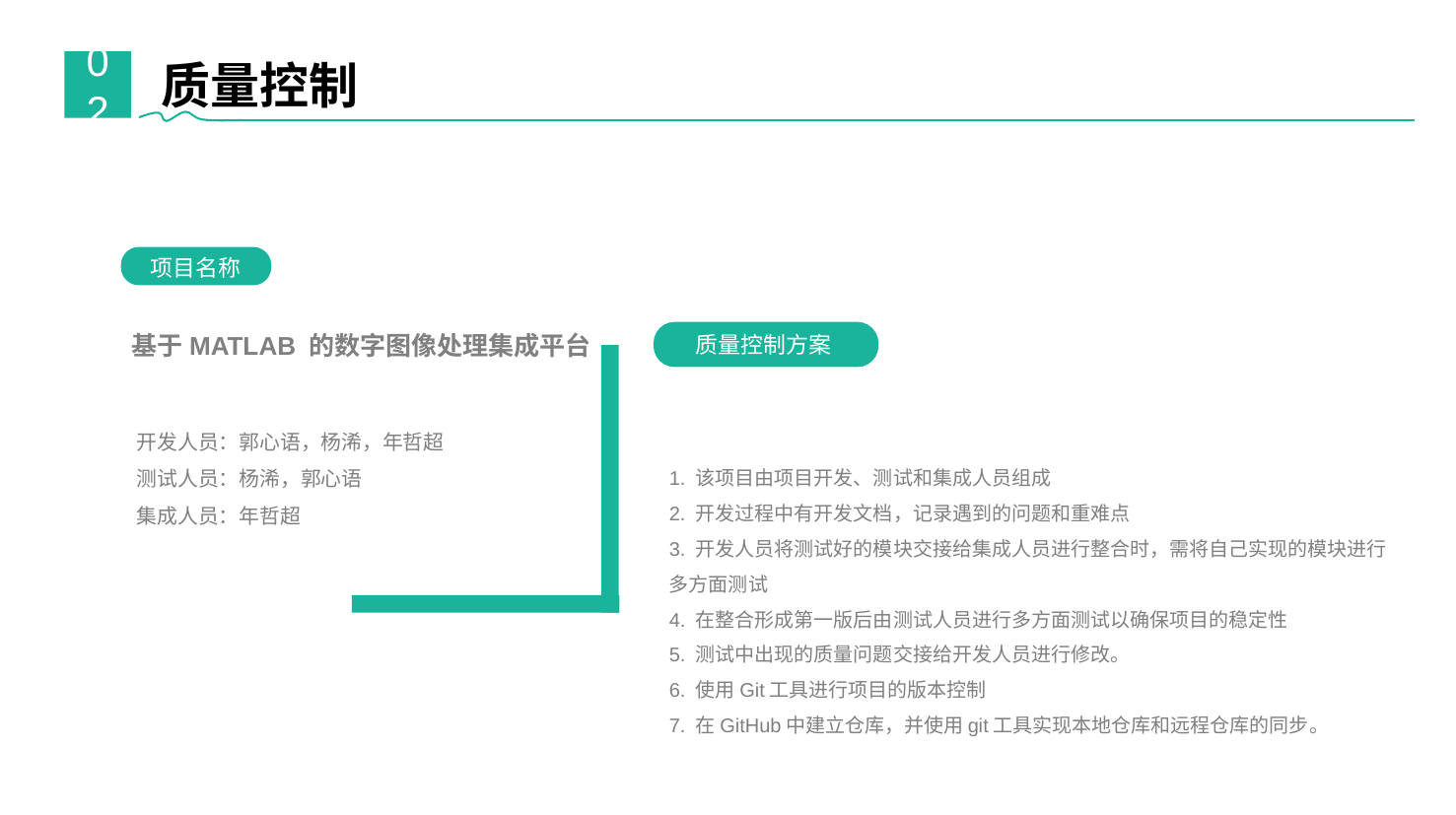

质量控制
02

项目名称

基于MATLAB 的数字图像处理集成平台

质量控制方案

开发人员：郭心语，杨浠，年哲超
测试人员：杨浠，郭心语
集成人员：年哲超
1. 该项目由项目开发、测试和集成人员组成
2. 开发过程中有开发文档，记录遇到的问题和重难点
3. 开发人员将测试好的模块交接给集成人员进行整合时，需将自己实现的模块进行 多方面测试
4. 在整合形成第一版后由测试人员进行多方面测试以确保项目的稳定性
5. 测试中出现的质量问题交接给开发人员进行修改。
6. 使用Git工具进行项目的版本控制
7. 在GitHub中建立仓库，并使用git工具实现本地仓库和远程仓库的同步。